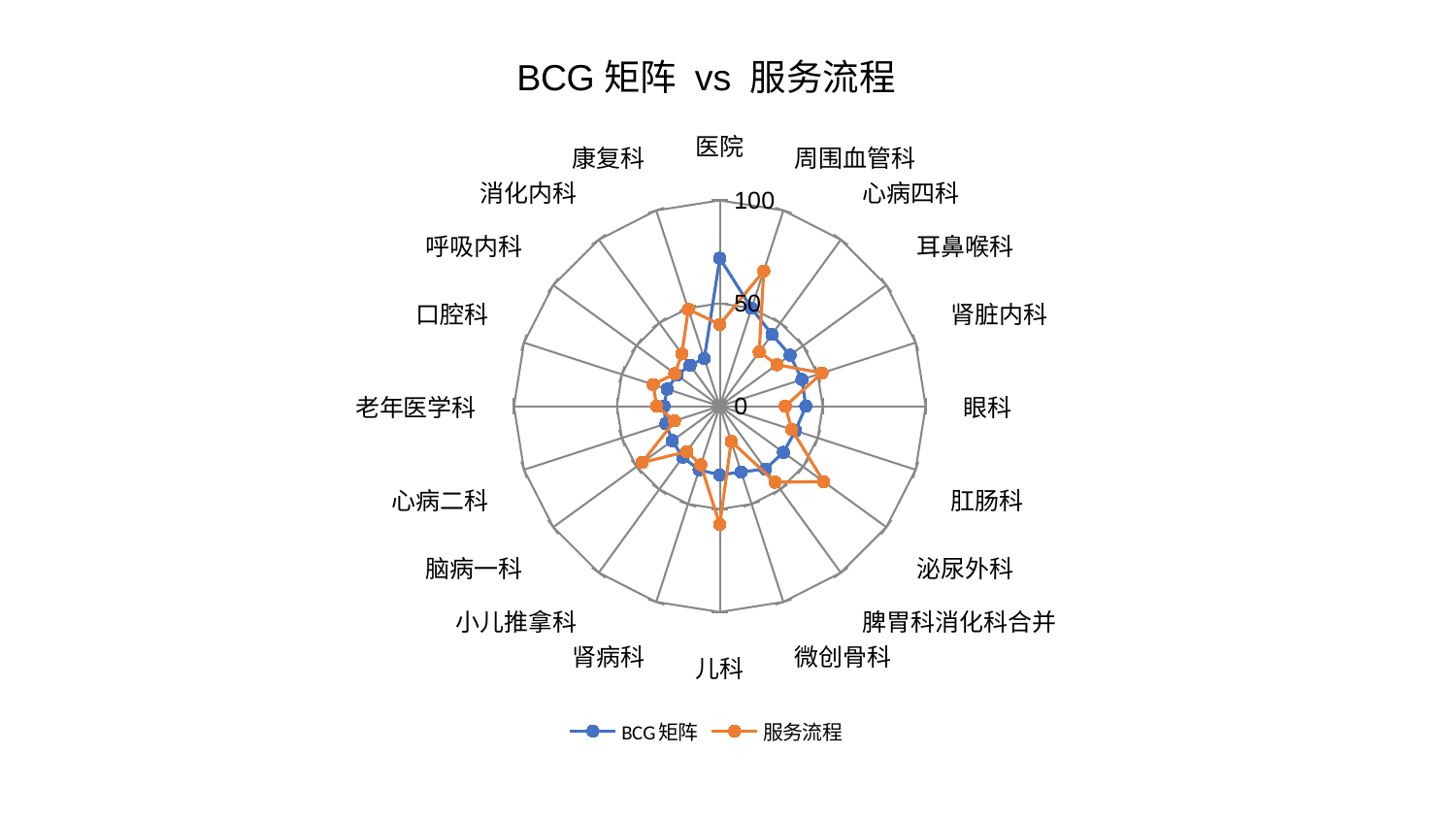

### Chart: BCG矩阵 vs 服务流程

| Category | BCG矩阵 | 服务流程 |
|---|---|---|
| 医院 | 71.8993781274222 | 39.70483059370011 |
| 周围血管科 | 50.00014610370564 | 69.07603051343327 |
| 心病四科 | 43.10924369731177 | 32.61566110955499 |
| 耳鼻喉科 | 42.212927468983985 | 34.336326125946954 |
| 肾脏内科 | 41.95730744409307 | 52.194466020028976 |
| 眼科 | 41.81273860664009 | 31.816775267863033 |
| 肛肠科 | 38.64343002931746 | 36.79532262899123 |
| 泌尿外科 | 38.21133420521935 | 62.383219150544264 |
| 脾胃科消化科合并 | 37.73305661635792 | 45.66211769745955 |
| 微创骨科 | 33.63654157309014 | 17.957500803747838 |
| 儿科 | 33.393630235697344 | 57.50587154527413 |
| 肾病科 | 32.577409515083225 | 29.982286033508373 |
| 小儿推拿科 | 30.635601425269936 | 27.273406324420304 |
| 脑病一科 | 28.49897274826759 | 46.59107366650095 |
| 心病二科 | 27.54527653013396 | 23.145143915305262 |
| 老年医学科 | 27.169557896024376 | 30.692165631889 |
| 口腔科 | 26.89400461737636 | 34.049903824184014 |
| 呼吸内科 | 25.73875306985744 | 26.98307315092067 |
| 消化内科 | 24.60780420756413 | 31.371157119823156 |
| 康复科 | 24.401871592471682 | 49.52240060542052 |
82